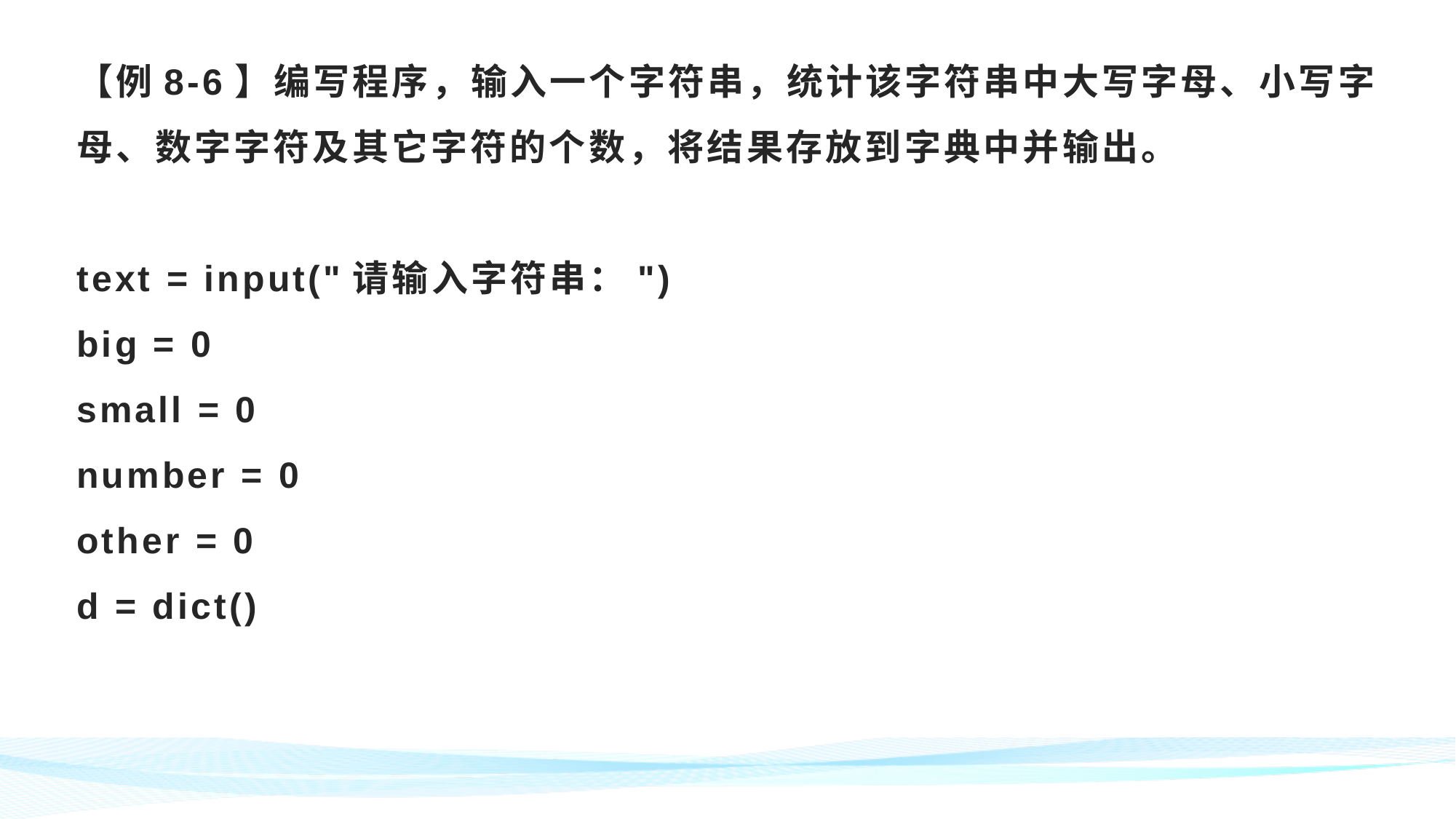

# 【例8-6】编写程序，输入一个字符串，统计该字符串中大写字母、小写字母、数字字符及其它字符的个数，将结果存放到字典中并输出。 text = input("请输入字符串：") big = 0 small = 0 number = 0 other = 0 d = dict()